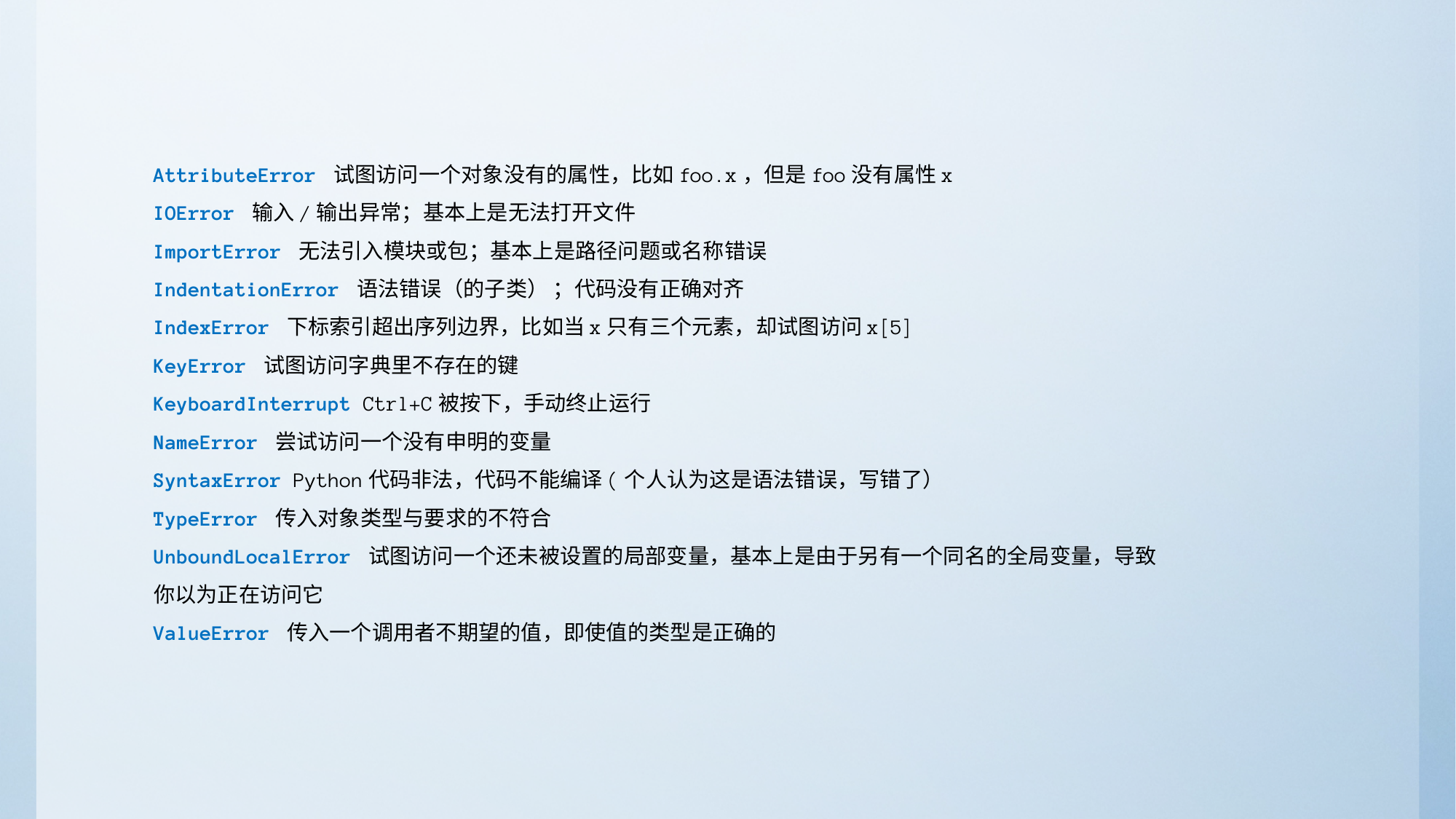

AttributeError 试图访问一个对象没有的属性，比如foo.x，但是foo没有属性x
IOError 输入/输出异常；基本上是无法打开文件
ImportError 无法引入模块或包；基本上是路径问题或名称错误
IndentationError 语法错误（的子类） ；代码没有正确对齐
IndexError 下标索引超出序列边界，比如当x只有三个元素，却试图访问x[5]
KeyError 试图访问字典里不存在的键
KeyboardInterrupt Ctrl+C被按下，手动终止运行
NameError 尝试访问一个没有申明的变量
SyntaxError Python代码非法，代码不能编译(个人认为这是语法错误，写错了）
TypeError 传入对象类型与要求的不符合
UnboundLocalError 试图访问一个还未被设置的局部变量，基本上是由于另有一个同名的全局变量，导致你以为正在访问它
ValueError 传入一个调用者不期望的值，即使值的类型是正确的